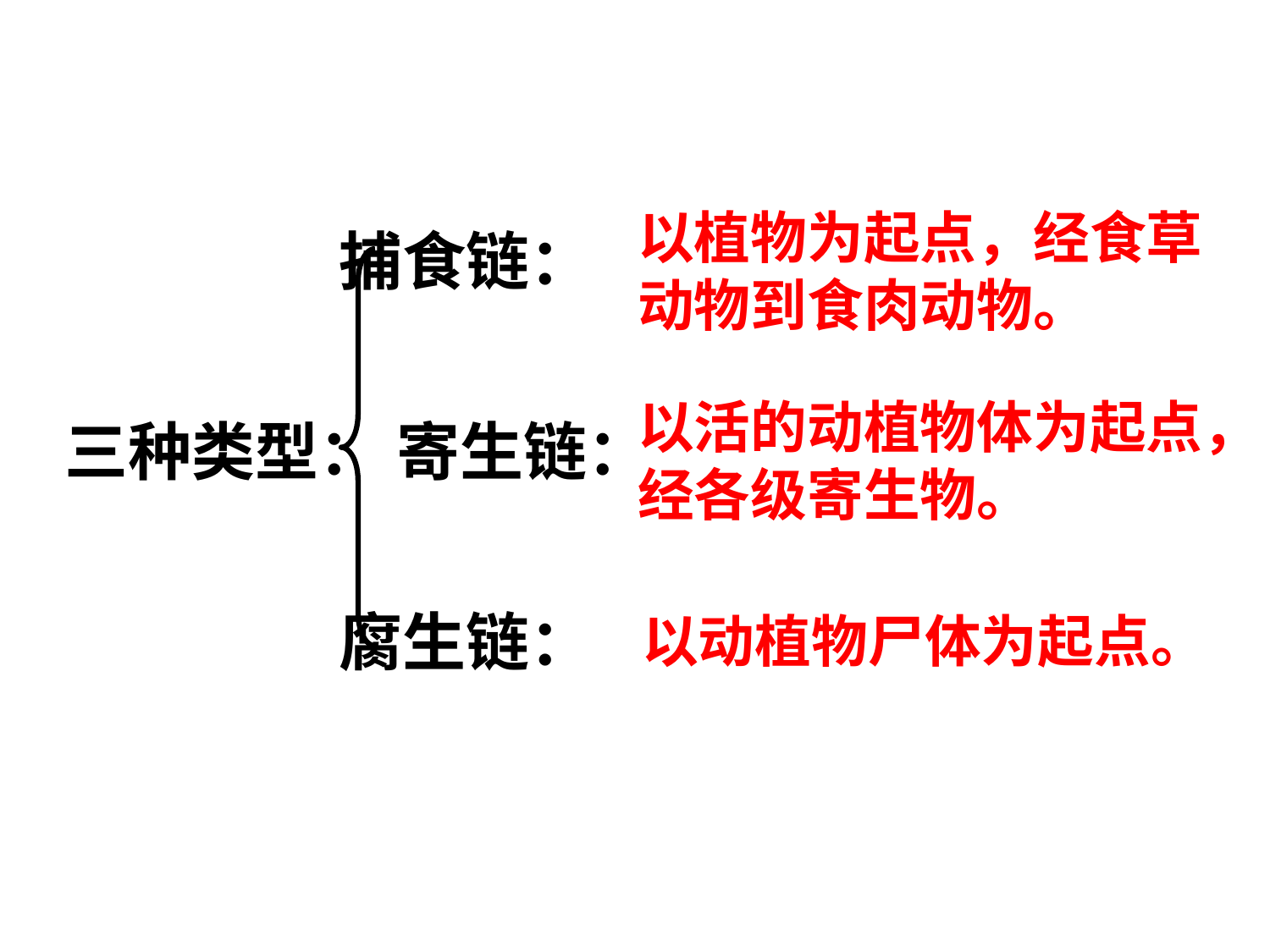

捕食链：

三种类型： 寄生链：

                  腐生链：
以植物为起点，经食草动物到食肉动物。

以活的动植物体为起点，经各级寄生物。
以动植物尸体为起点。